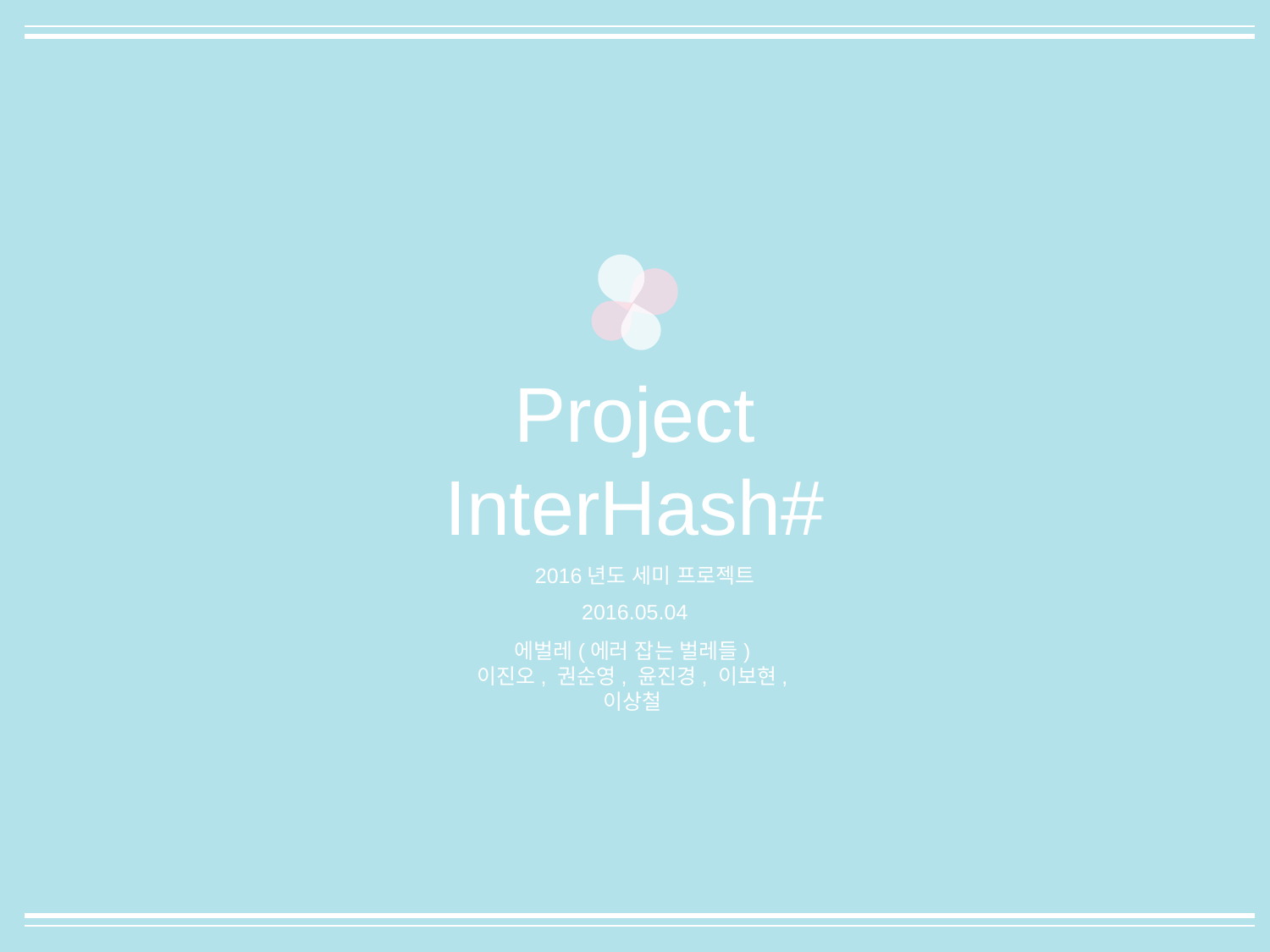

Project
InterHash#
2016년도 세미 프로젝트
2016.05.04
에벌레(에러 잡는 벌레들)
이진오, 권순영, 윤진경, 이보현, 이상철